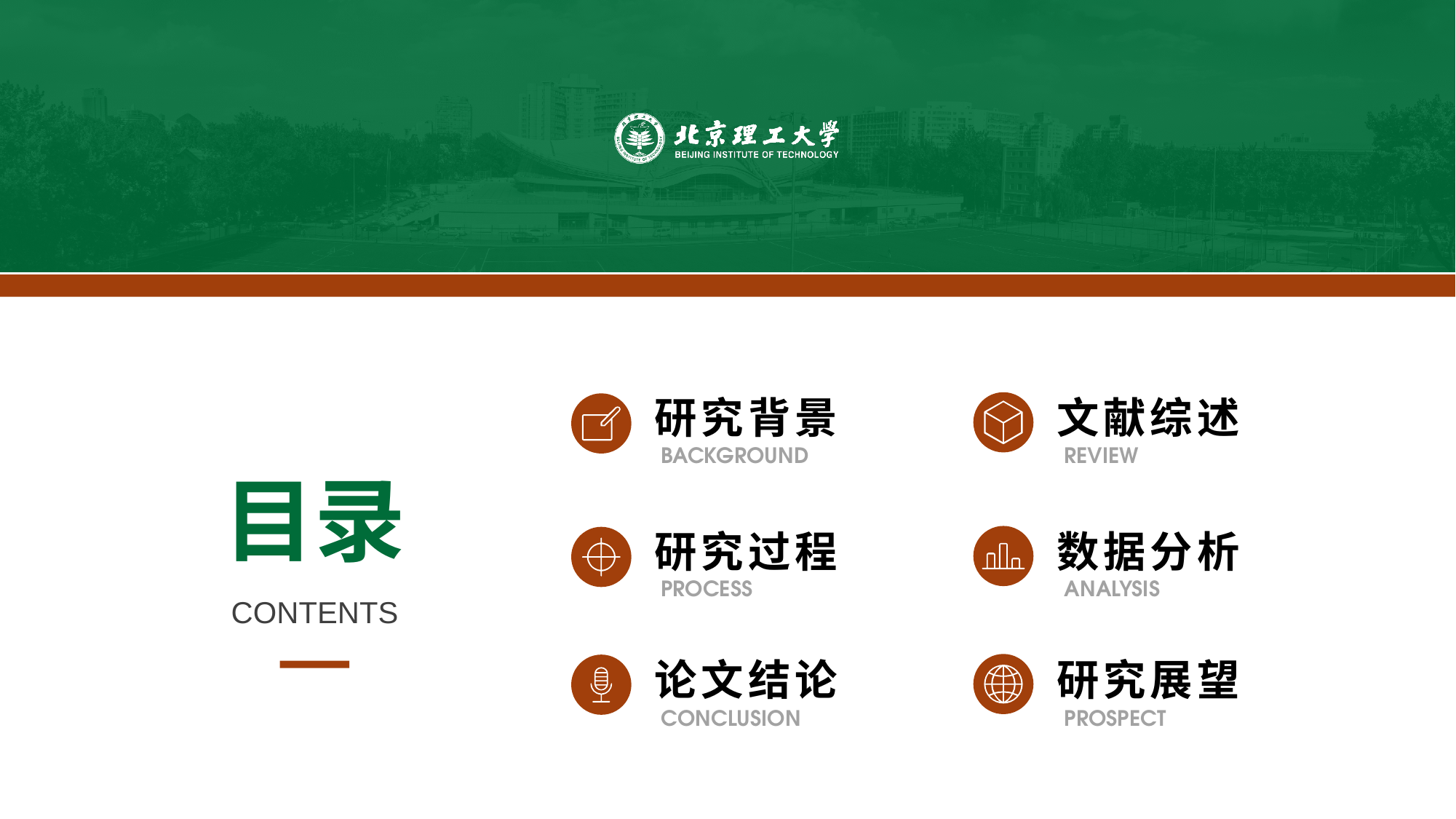

研究背景
文献综述

BACKGROUND
REVIEW
目录
研究过程
数据分析

PROCESS
ANALYSIS
CONTENTS
论文结论
研究展望

CONCLUSION
PROSPECT